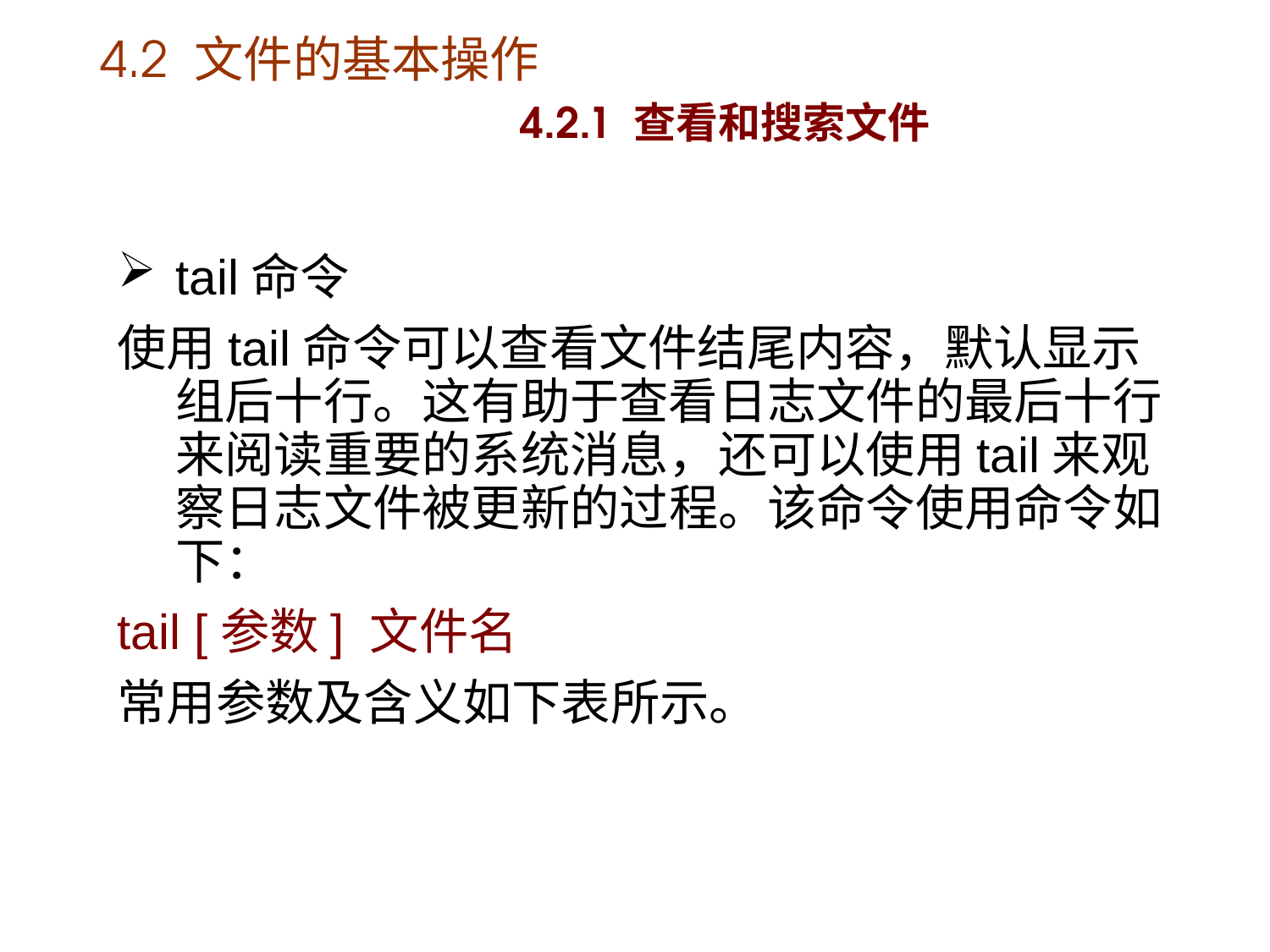

# 4.2 文件的基本操作 4.2.1 查看和搜索文件
tail命令
使用tail命令可以查看文件结尾内容，默认显示组后十行。这有助于查看日志文件的最后十行来阅读重要的系统消息，还可以使用tail来观察日志文件被更新的过程。该命令使用命令如下：
tail [参数] 文件名
常用参数及含义如下表所示。